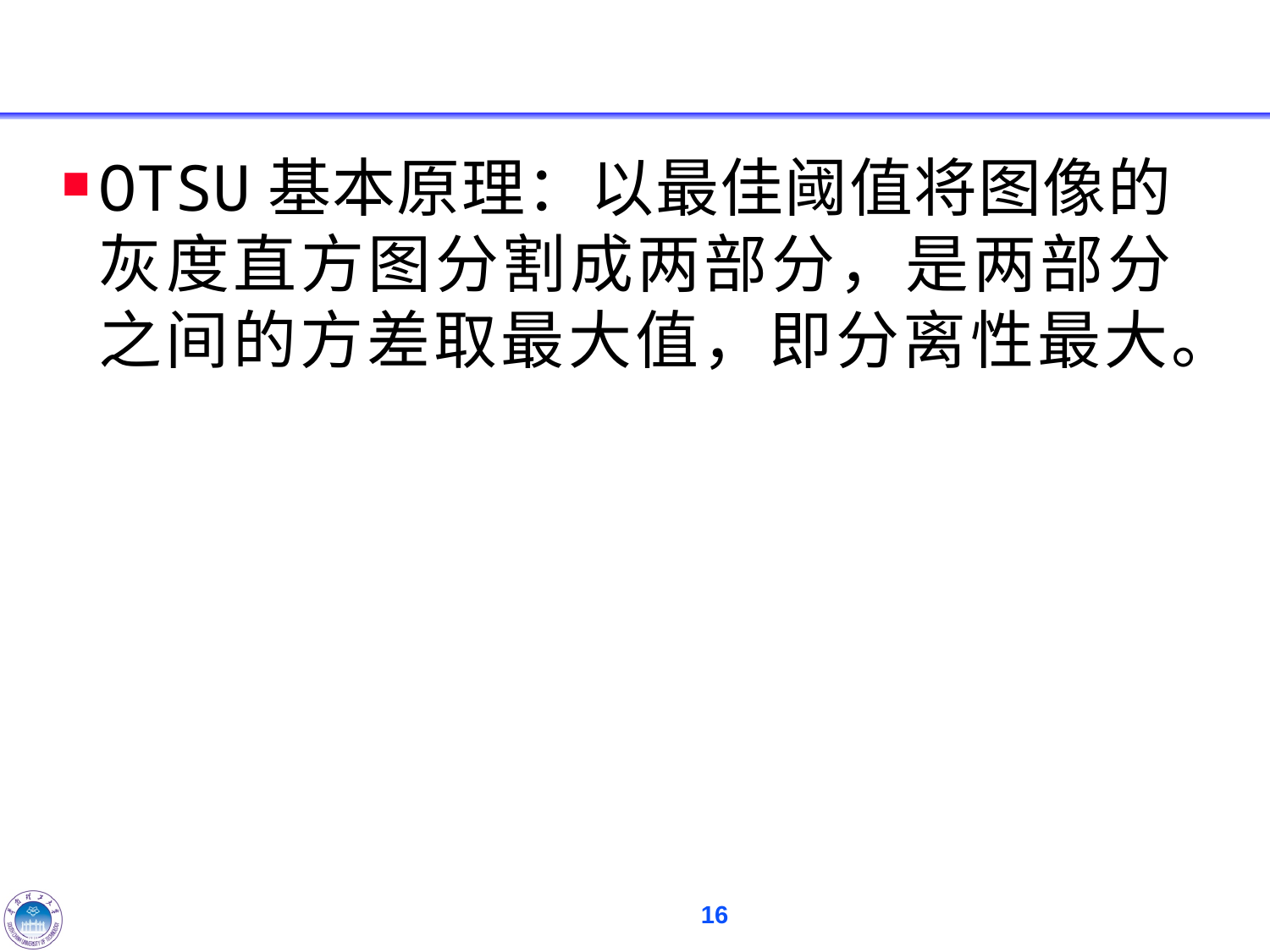

#
OTSU基本原理：以最佳阈值将图像的灰度直方图分割成两部分，是两部分之间的方差取最大值，即分离性最大。